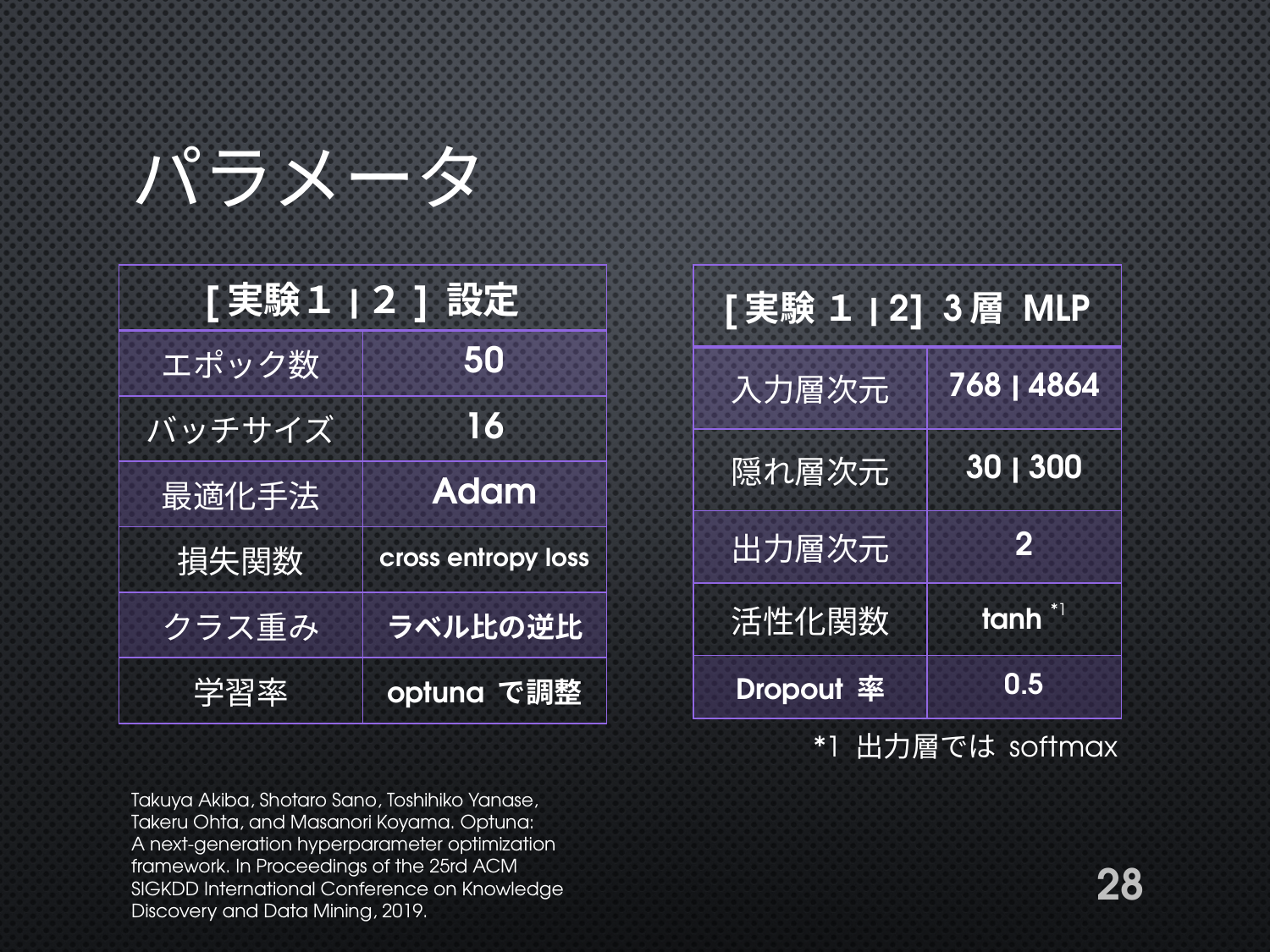

# パラメータ
| [実験１|２] 設定 |  |
| --- | --- |
| エポック数 | 50 |
| バッチサイズ | 16 |
| 最適化手法 | Adam |
| 損失関数 | cross entropy loss |
| クラス重み | ラベル比の逆比 |
| 学習率 | optuna で調整 |
| [実験 １| 2] 3層 MLP |  |
| --- | --- |
| 入力層次元 | 768 | 4864 |
| 隠れ層次元 | 30 | 300 |
| 出力層次元 | 2 |
| 活性化関数 | tanh \*1 |
| Dropout 率 | 0.5 |
*1 出力層では softmax
Takuya Akiba, Shotaro Sano, Toshihiko Yanase,
Takeru Ohta, and Masanori Koyama. Optuna:
A next-generation hyperparameter optimization
framework. In Proceedings of the 25rd ACM
SIGKDD International Conference on Knowledge
Discovery and Data Mining, 2019.
28